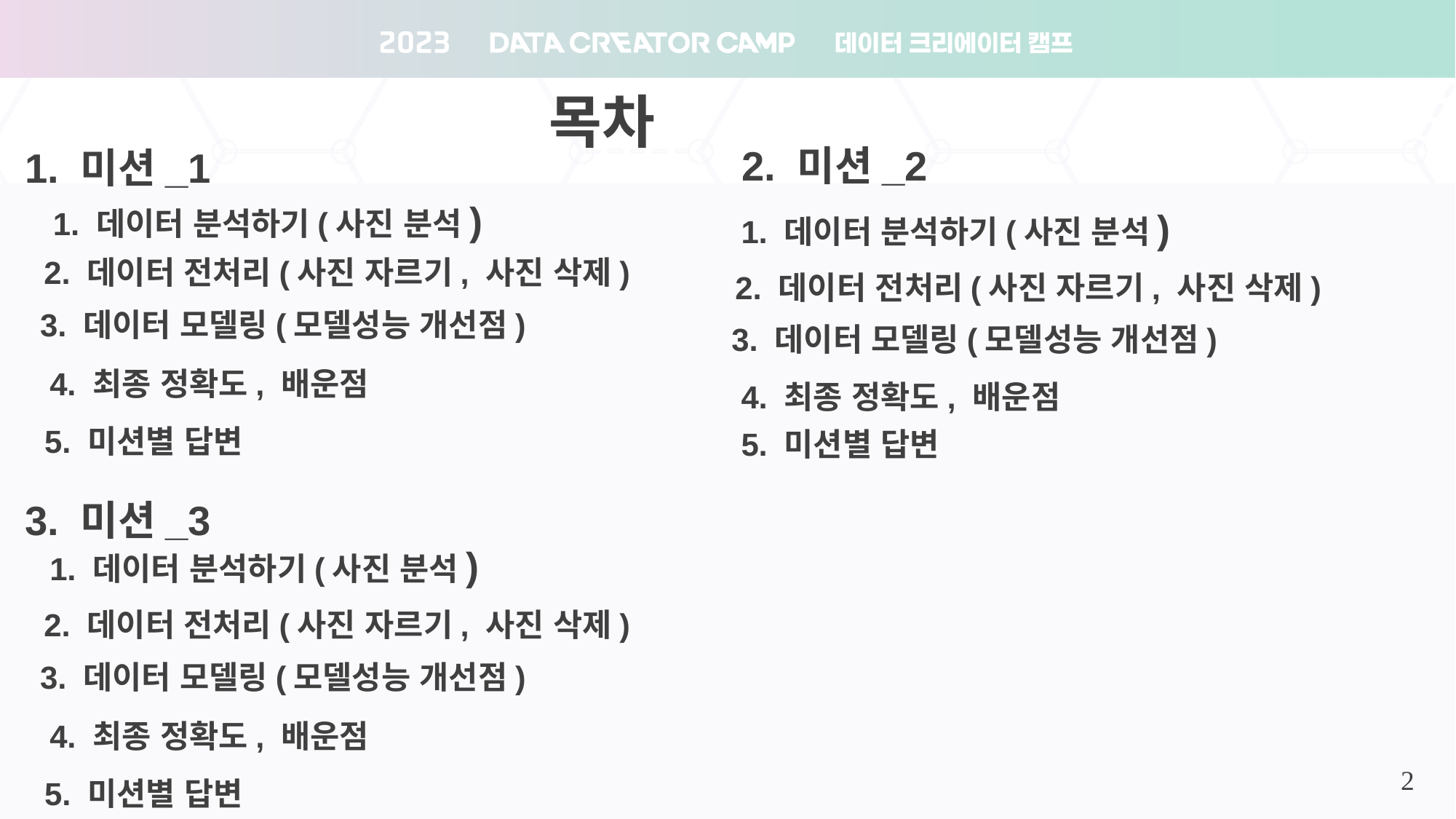

목차

 2. 미션_2

 1. 미션_1

1. 데이터 분석하기(사진 분석)

1. 데이터 분석하기(사진 분석)

  2. 데이터 전처리(사진 자르기, 사진 삭제)

  2. 데이터 전처리(사진 자르기, 사진 삭제)

   3. 데이터 모델링(모델성능 개선점)

   3. 데이터 모델링(모델성능 개선점)

4. 최종 정확도, 배운점

4. 최종 정확도, 배운점

5. 미션별 답변

5. 미션별 답변

 3. 미션_3

1. 데이터 분석하기(사진 분석)

  2. 데이터 전처리(사진 자르기, 사진 삭제)

   3. 데이터 모델링(모델성능 개선점)
2

4. 최종 정확도, 배운점

5. 미션별 답변